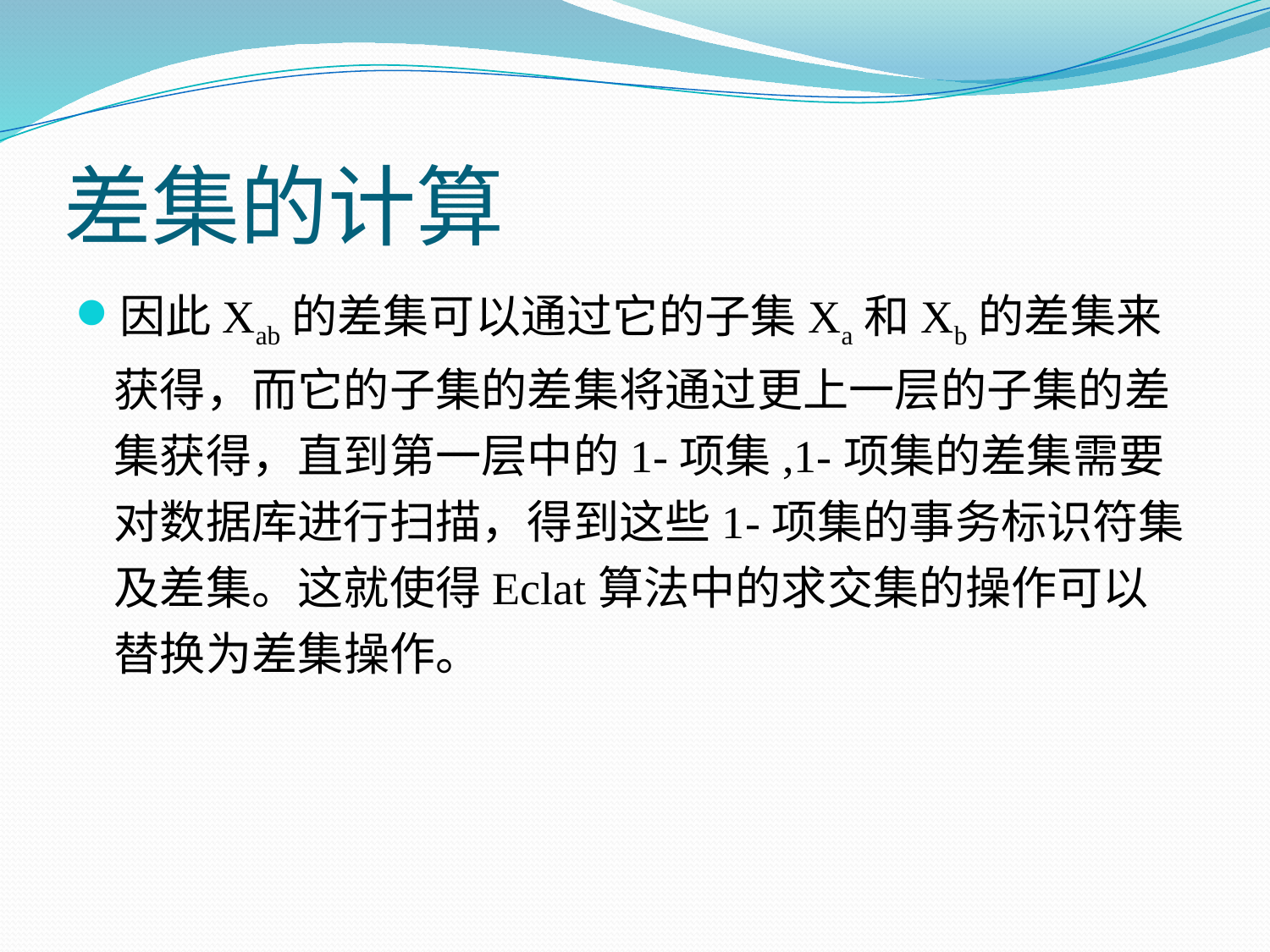

# 差集的计算
因此Xab的差集可以通过它的子集Xa和Xb的差集来获得，而它的子集的差集将通过更上一层的子集的差集获得，直到第一层中的1-项集,1-项集的差集需要对数据库进行扫描，得到这些1-项集的事务标识符集及差集。这就使得Eclat算法中的求交集的操作可以替换为差集操作。